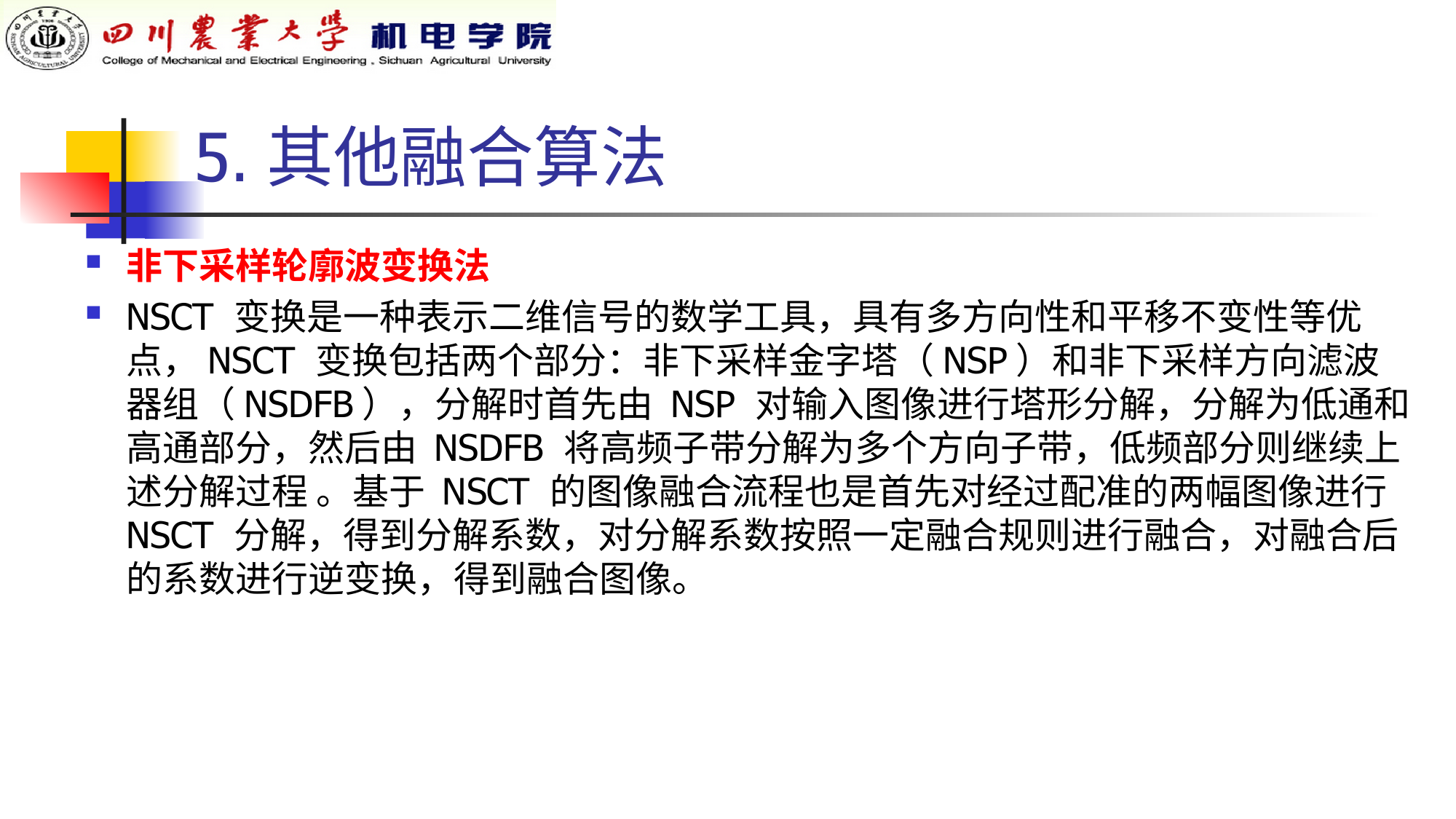

# 5.其他融合算法
非下采样轮廓波变换法
NSCT 变换是一种表示二维信号的数学工具，具有多方向性和平移不变性等优点，NSCT 变换包括两个部分：非下采样金字塔（NSP）和非下采样方向滤波器组（NSDFB），分解时首先由 NSP 对输入图像进行塔形分解，分解为低通和高通部分，然后由 NSDFB 将高频子带分解为多个方向子带，低频部分则继续上述分解过程 。基于 NSCT 的图像融合流程也是首先对经过配准的两幅图像进行 NSCT 分解，得到分解系数，对分解系数按照一定融合规则进行融合，对融合后的系数进行逆变换，得到融合图像。